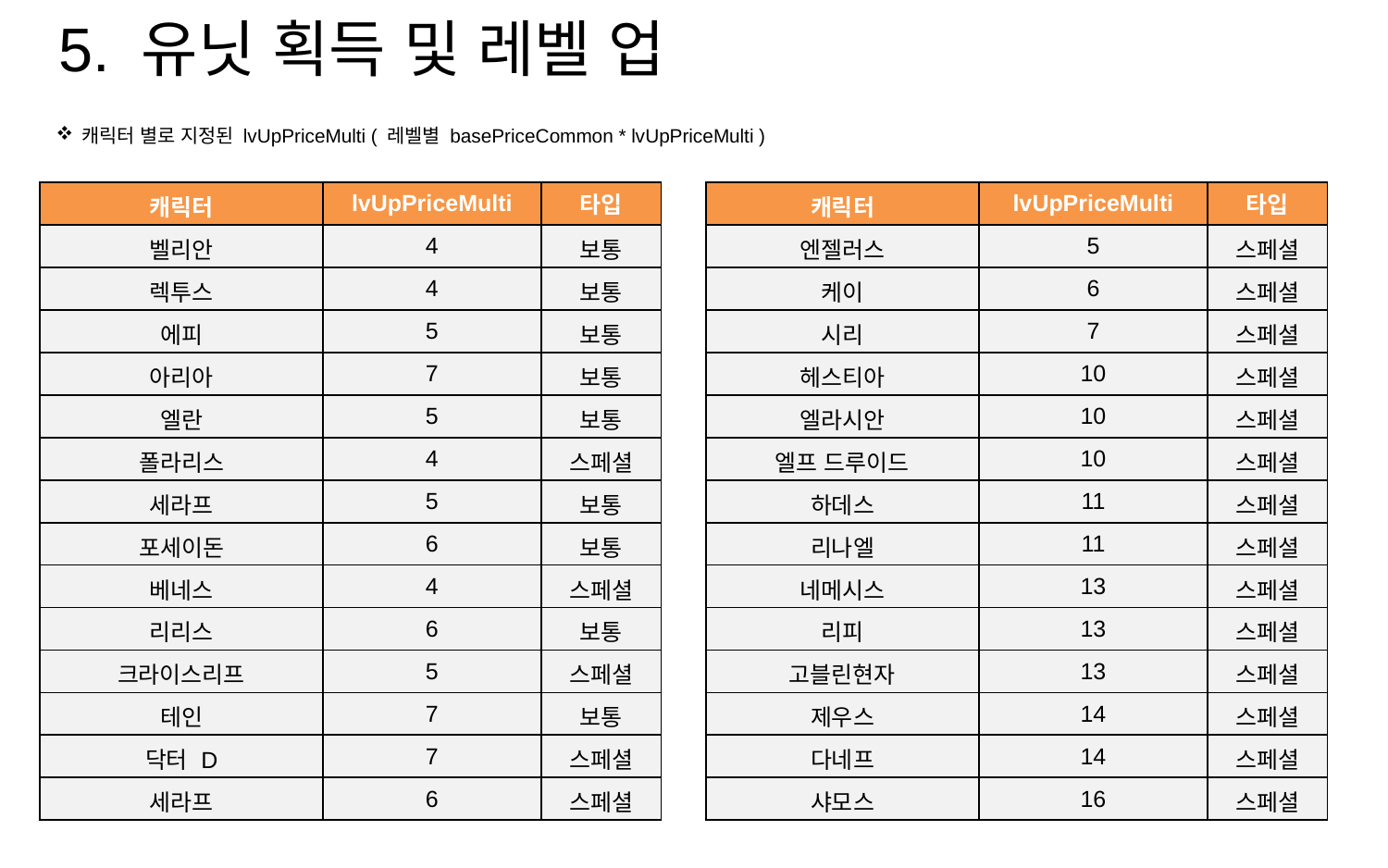

5. 유닛 획득 및 레벨 업
캐릭터 별로 지정된 lvUpPriceMulti ( 레벨별 basePriceCommon * lvUpPriceMulti )
| 캐릭터 | lvUpPriceMulti | 타입 |
| --- | --- | --- |
| 벨리안 | 4 | 보통 |
| 렉투스 | 4 | 보통 |
| 에피 | 5 | 보통 |
| 아리아 | 7 | 보통 |
| 엘란 | 5 | 보통 |
| 폴라리스 | 4 | 스페셜 |
| 세라프 | 5 | 보통 |
| 포세이돈 | 6 | 보통 |
| 베네스 | 4 | 스페셜 |
| 리리스 | 6 | 보통 |
| 크라이스리프 | 5 | 스페셜 |
| 테인 | 7 | 보통 |
| 닥터 D | 7 | 스페셜 |
| 세라프 | 6 | 스페셜 |
| 캐릭터 | lvUpPriceMulti | 타입 |
| --- | --- | --- |
| 엔젤러스 | 5 | 스페셜 |
| 케이 | 6 | 스페셜 |
| 시리 | 7 | 스페셜 |
| 헤스티아 | 10 | 스페셜 |
| 엘라시안 | 10 | 스페셜 |
| 엘프 드루이드 | 10 | 스페셜 |
| 하데스 | 11 | 스페셜 |
| 리나엘 | 11 | 스페셜 |
| 네메시스 | 13 | 스페셜 |
| 리피 | 13 | 스페셜 |
| 고블린현자 | 13 | 스페셜 |
| 제우스 | 14 | 스페셜 |
| 다네프 | 14 | 스페셜 |
| 샤모스 | 16 | 스페셜 |